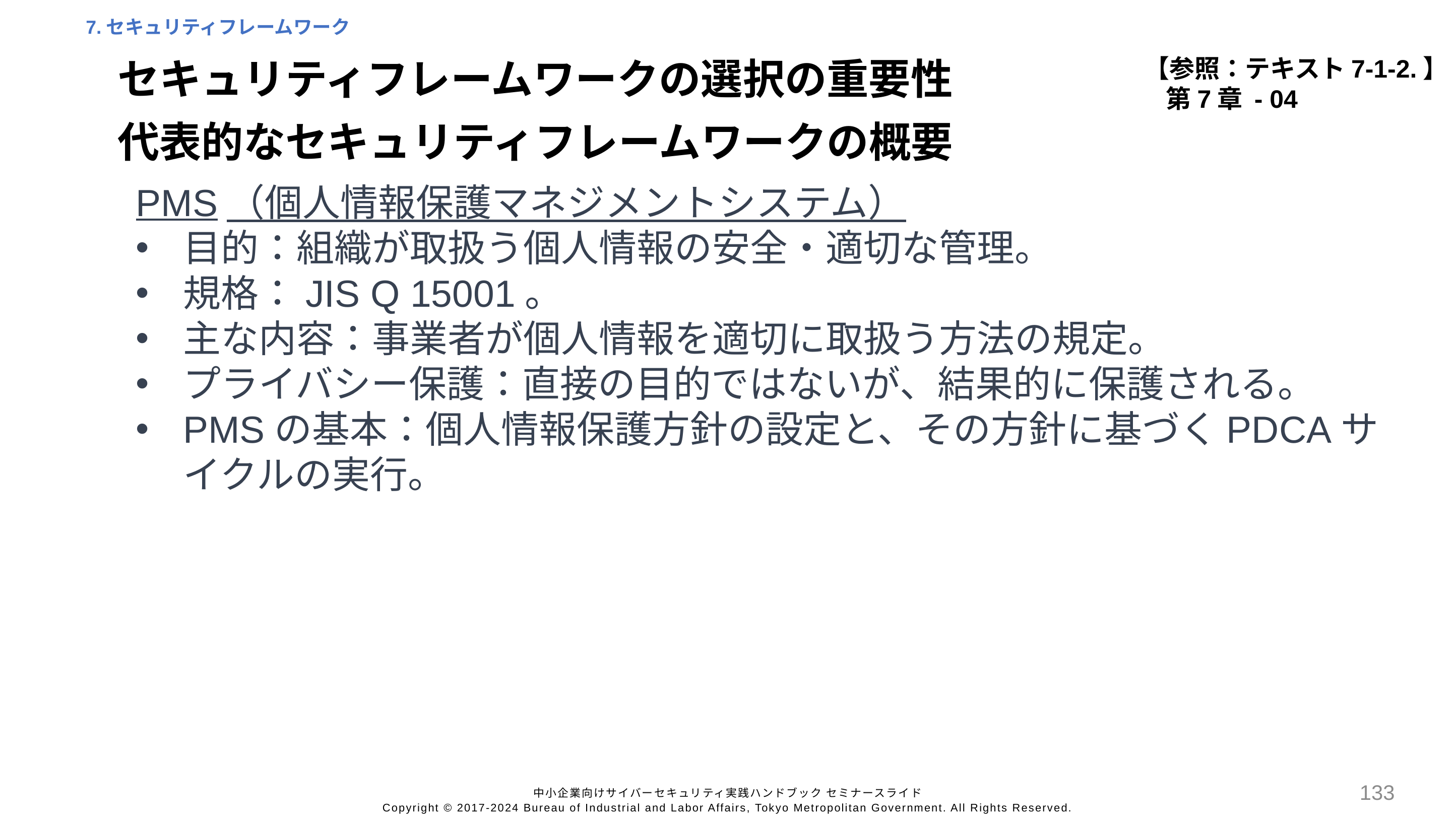

7.セキュリティフレームワーク
【参照：テキスト7-1-2.】
第7章 - 04
セキュリティフレームワークの選択の重要性
代表的なセキュリティフレームワークの概要
PMS（個人情報保護マネジメントシステム）
目的：組織が取扱う個人情報の安全・適切な管理。
規格：JIS Q 15001。
主な内容：事業者が個人情報を適切に取扱う方法の規定。
プライバシー保護：直接の目的ではないが、結果的に保護される。
PMSの基本：個人情報保護方針の設定と、その方針に基づくPDCAサイクルの実行。

133